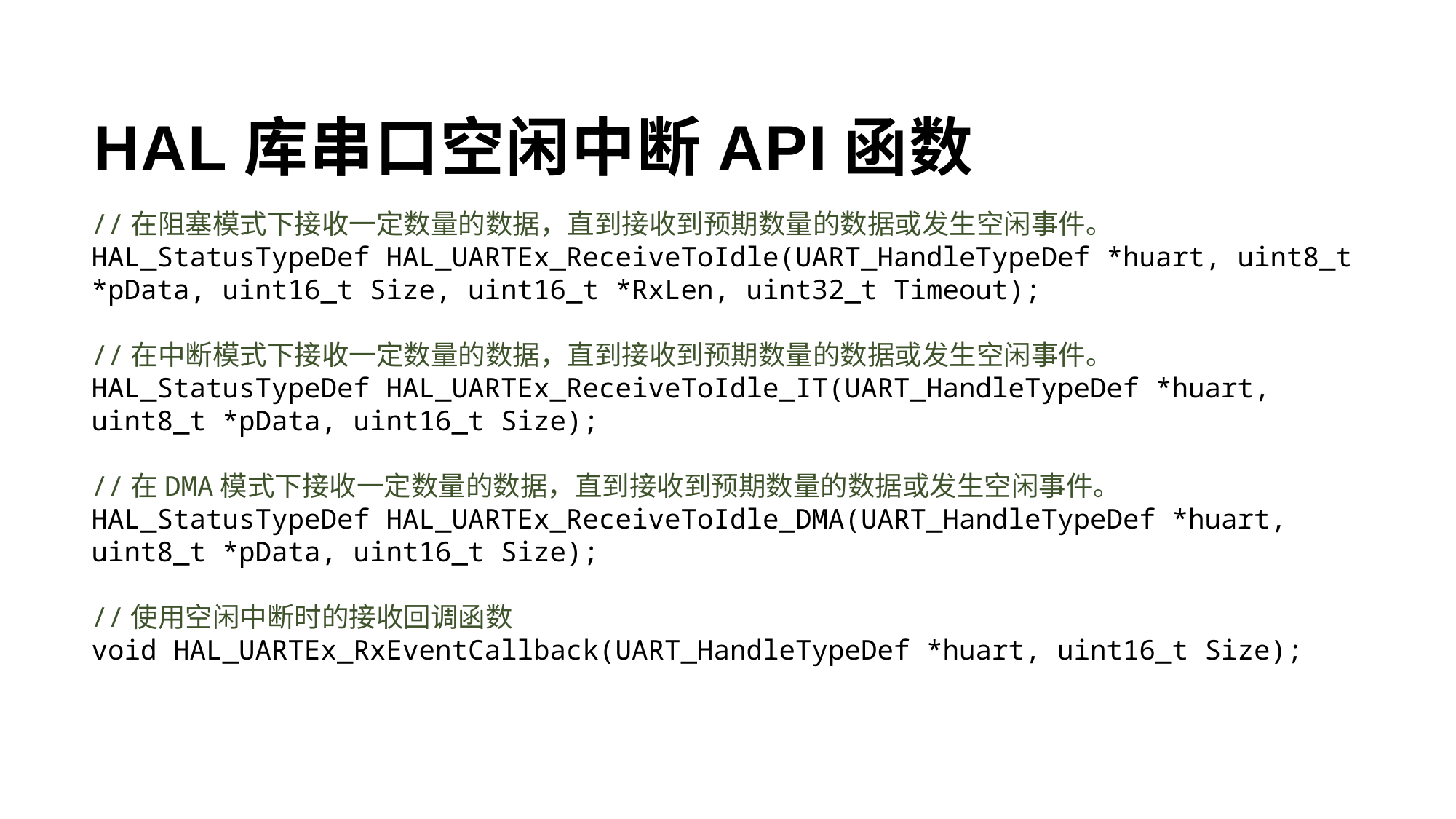

HAL库串口空闲中断API函数
//在阻塞模式下接收一定数量的数据，直到接收到预期数量的数据或发生空闲事件。
HAL_StatusTypeDef HAL_UARTEx_ReceiveToIdle(UART_HandleTypeDef *huart, uint8_t *pData, uint16_t Size, uint16_t *RxLen, uint32_t Timeout);

//在中断模式下接收一定数量的数据，直到接收到预期数量的数据或发生空闲事件。
HAL_StatusTypeDef HAL_UARTEx_ReceiveToIdle_IT(UART_HandleTypeDef *huart, uint8_t *pData, uint16_t Size);

//在DMA模式下接收一定数量的数据，直到接收到预期数量的数据或发生空闲事件。
HAL_StatusTypeDef HAL_UARTEx_ReceiveToIdle_DMA(UART_HandleTypeDef *huart, uint8_t *pData, uint16_t Size);

//使用空闲中断时的接收回调函数
void HAL_UARTEx_RxEventCallback(UART_HandleTypeDef *huart, uint16_t Size);